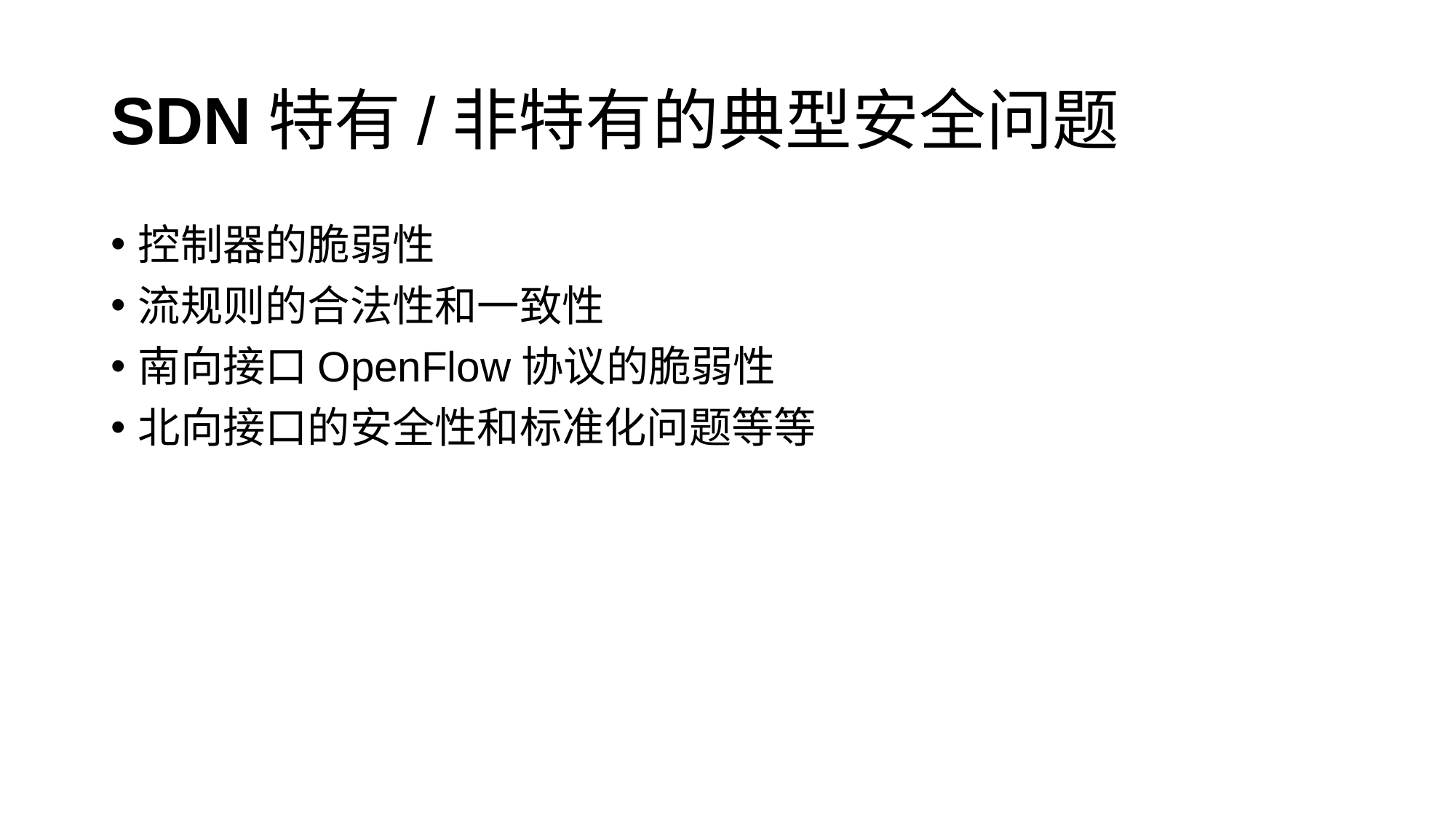

# SDN特有/非特有的典型安全问题
控制器的脆弱性
流规则的合法性和一致性
南向接口OpenFlow协议的脆弱性
北向接口的安全性和标准化问题等等